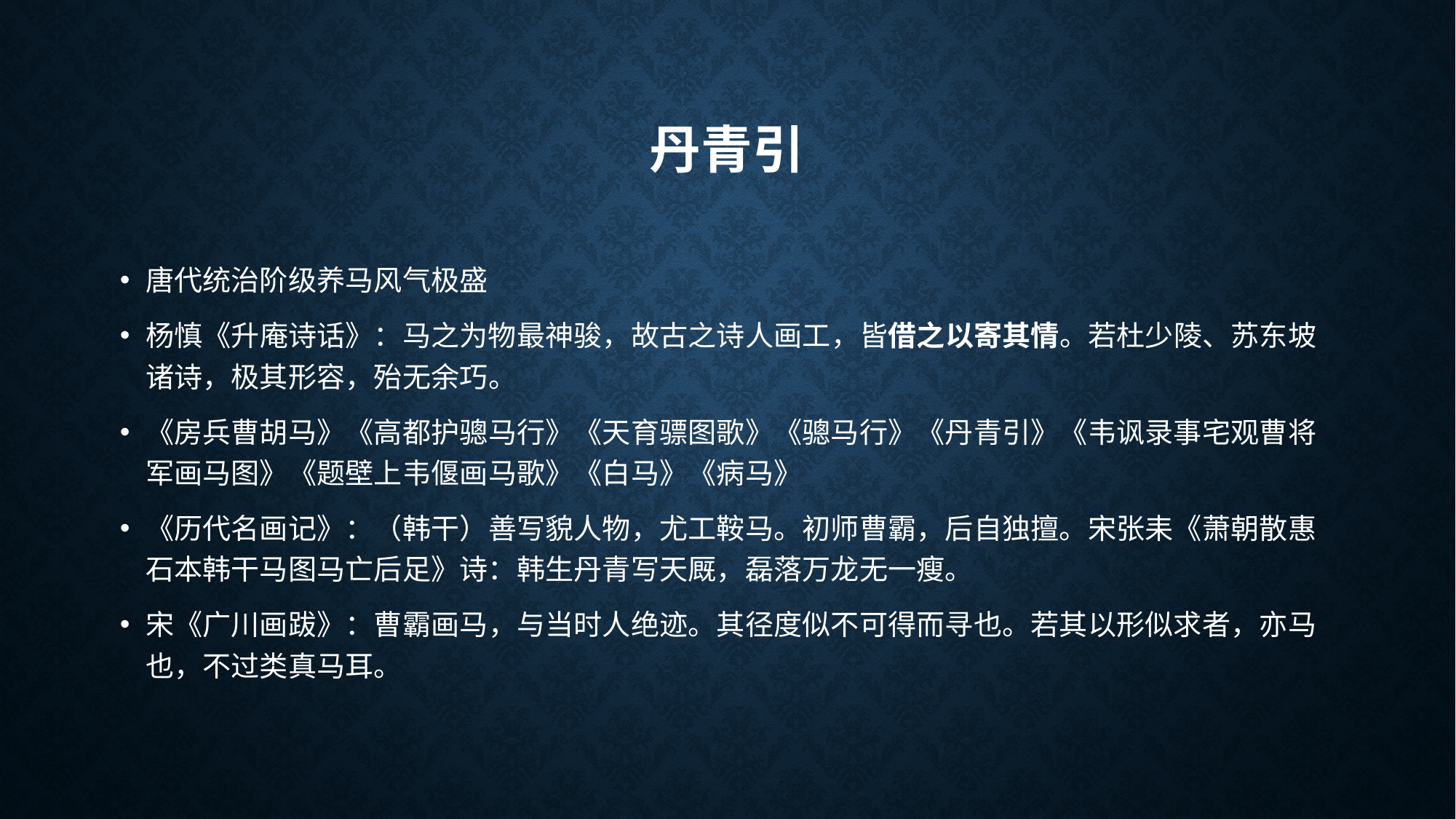

# 丹青引
唐代统治阶级养马风气极盛
杨慎《升庵诗话》：马之为物最神骏，故古之诗人画工，皆借之以寄其情。若杜少陵、苏东坡诸诗，极其形容，殆无余巧。
《房兵曹胡马》《高都护骢马行》《天育骠图歌》《骢马行》《丹青引》《韦讽录事宅观曹将军画马图》《题壁上韦偃画马歌》《白马》《病马》
《历代名画记》：（韩干）善写貌人物，尤工鞍马。初师曹霸，后自独擅。宋张耒《萧朝散惠石本韩干马图马亡后足》诗：韩生丹青写天厩，磊落万龙无一瘦。
宋《广川画跋》：曹霸画马，与当时人绝迹。其径度似不可得而寻也。若其以形似求者，亦马也，不过类真马耳。